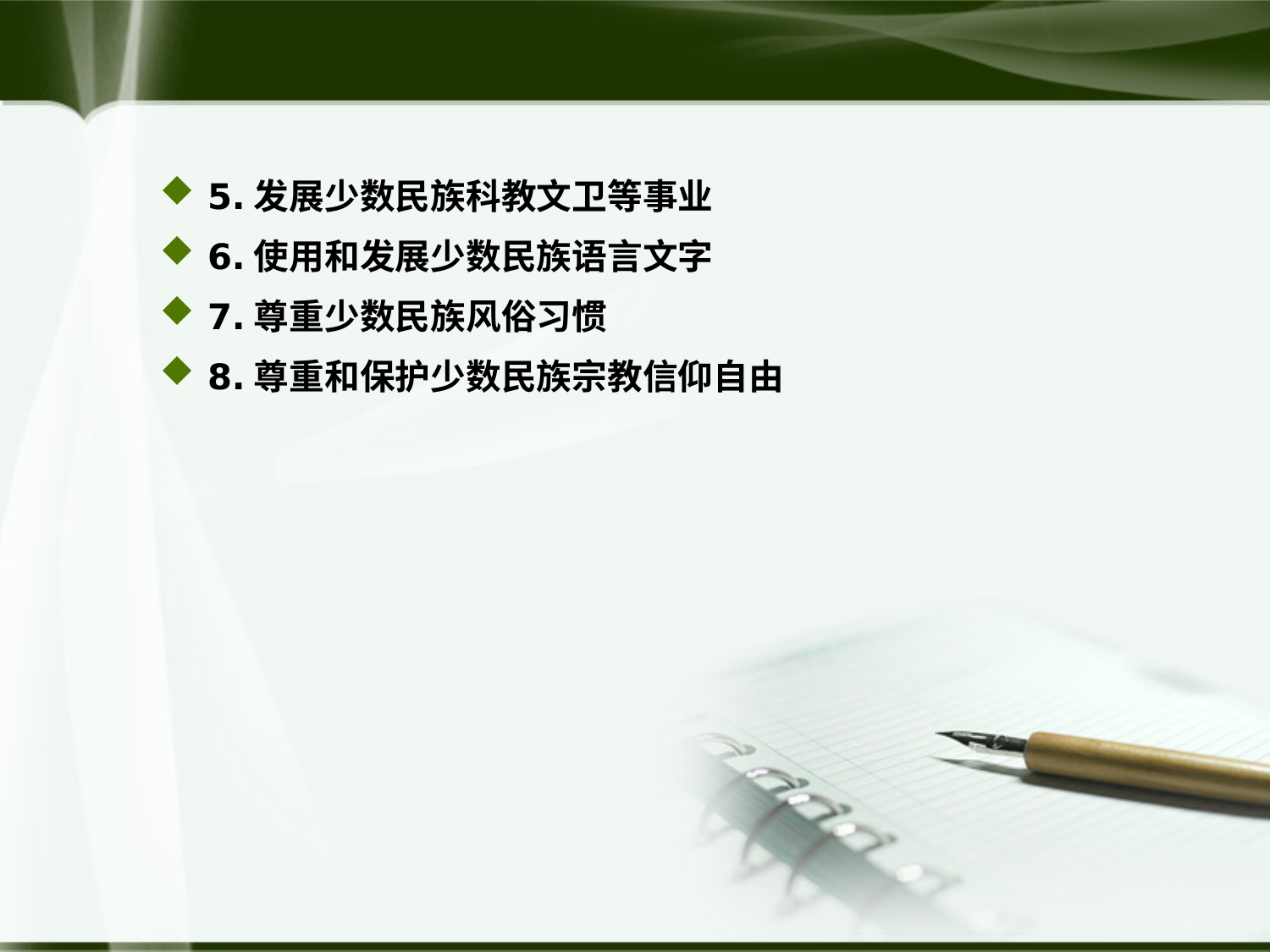

5.发展少数民族科教文卫等事业
6.使用和发展少数民族语言文字
7.尊重少数民族风俗习惯
8.尊重和保护少数民族宗教信仰自由